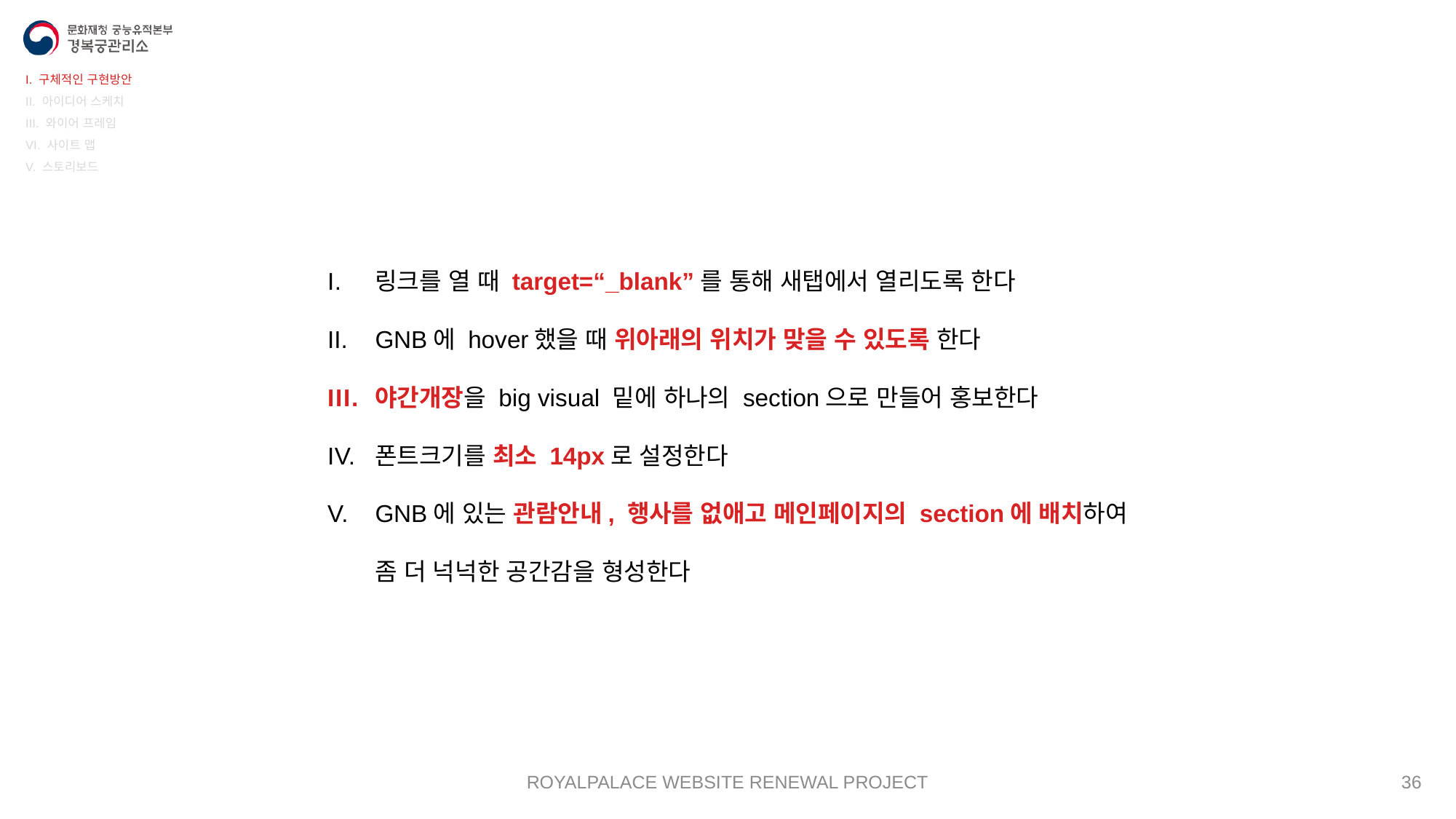

I. 구체적인 구현방안
II. 아이디어 스케치
III. 와이어 프레임
VI. 사이트 맵
V. 스토리보드
링크를 열 때 target=“_blank”를 통해 새탭에서 열리도록 한다
GNB에 hover했을 때 위아래의 위치가 맞을 수 있도록 한다
야간개장을 big visual 밑에 하나의 section으로 만들어 홍보한다
폰트크기를 최소 14px로 설정한다
GNB에 있는 관람안내, 행사를 없애고 메인페이지의 section에 배치하여
좀 더 넉넉한 공간감을 형성한다
ROYALPALACE WEBSITE RENEWAL PROJECT
36